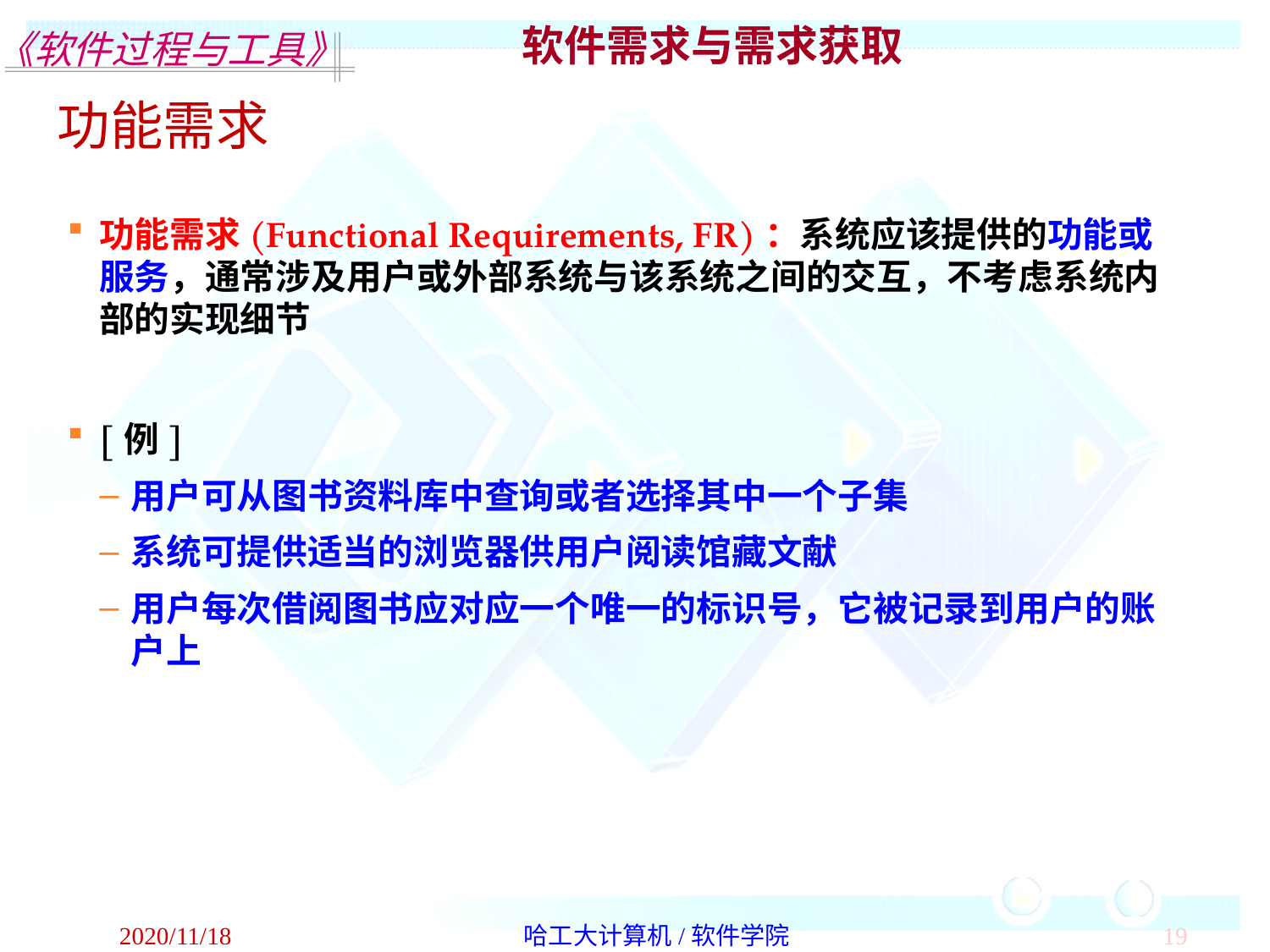

软件需求与需求获取
功能需求
功能需求(Functional Requirements, FR)：系统应该提供的功能或服务，通常涉及用户或外部系统与该系统之间的交互，不考虑系统内部的实现细节

[例]
用户可从图书资料库中查询或者选择其中一个子集
系统可提供适当的浏览器供用户阅读馆藏文献
用户每次借阅图书应对应一个唯一的标识号，它被记录到用户的账户上